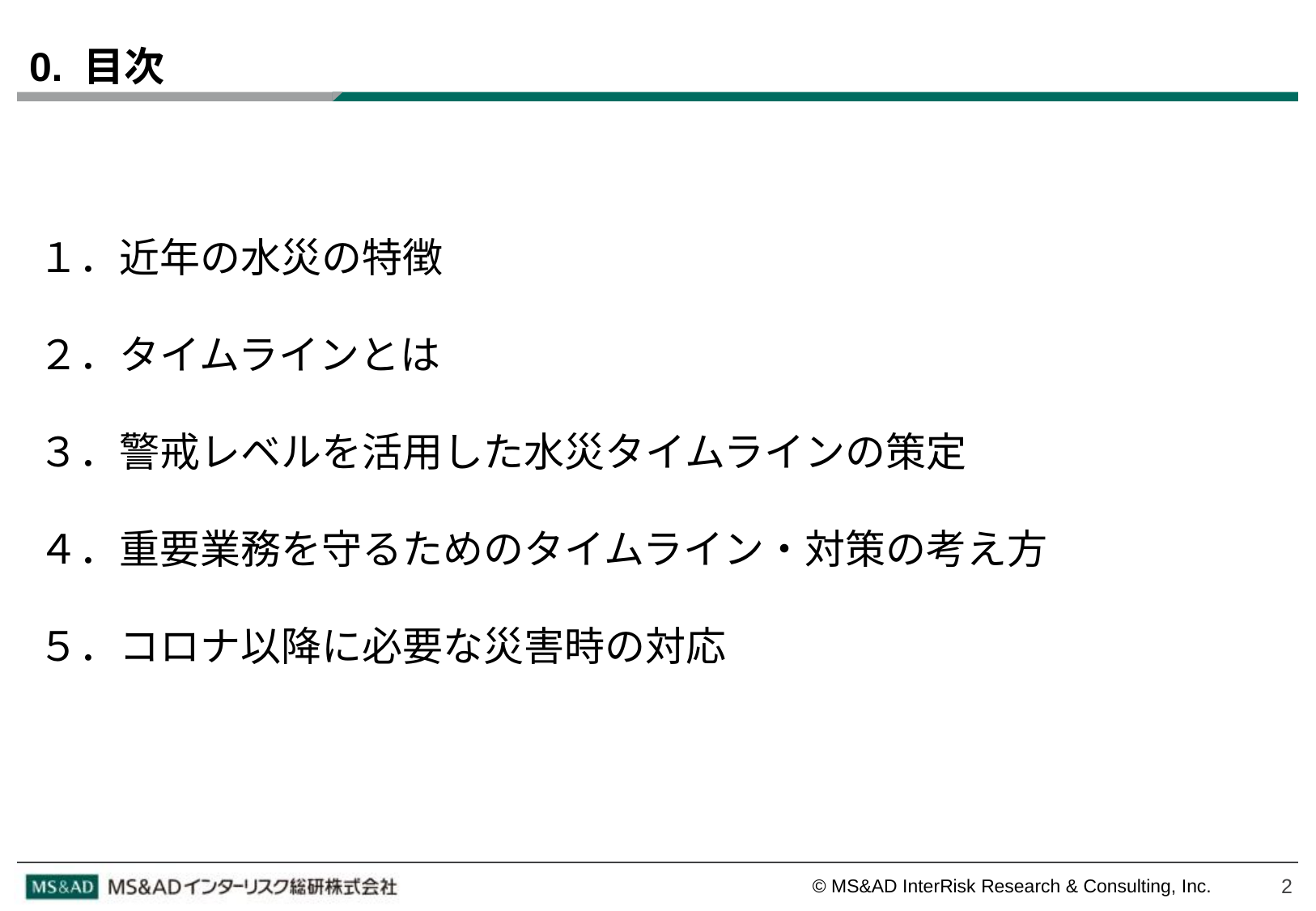

# 0. 目次
１．近年の水災の特徴

２．タイムラインとは

３．警戒レベルを活用した水災タイムラインの策定
４．重要業務を守るためのタイムライン・対策の考え方

５．コロナ以降に必要な災害時の対応

2